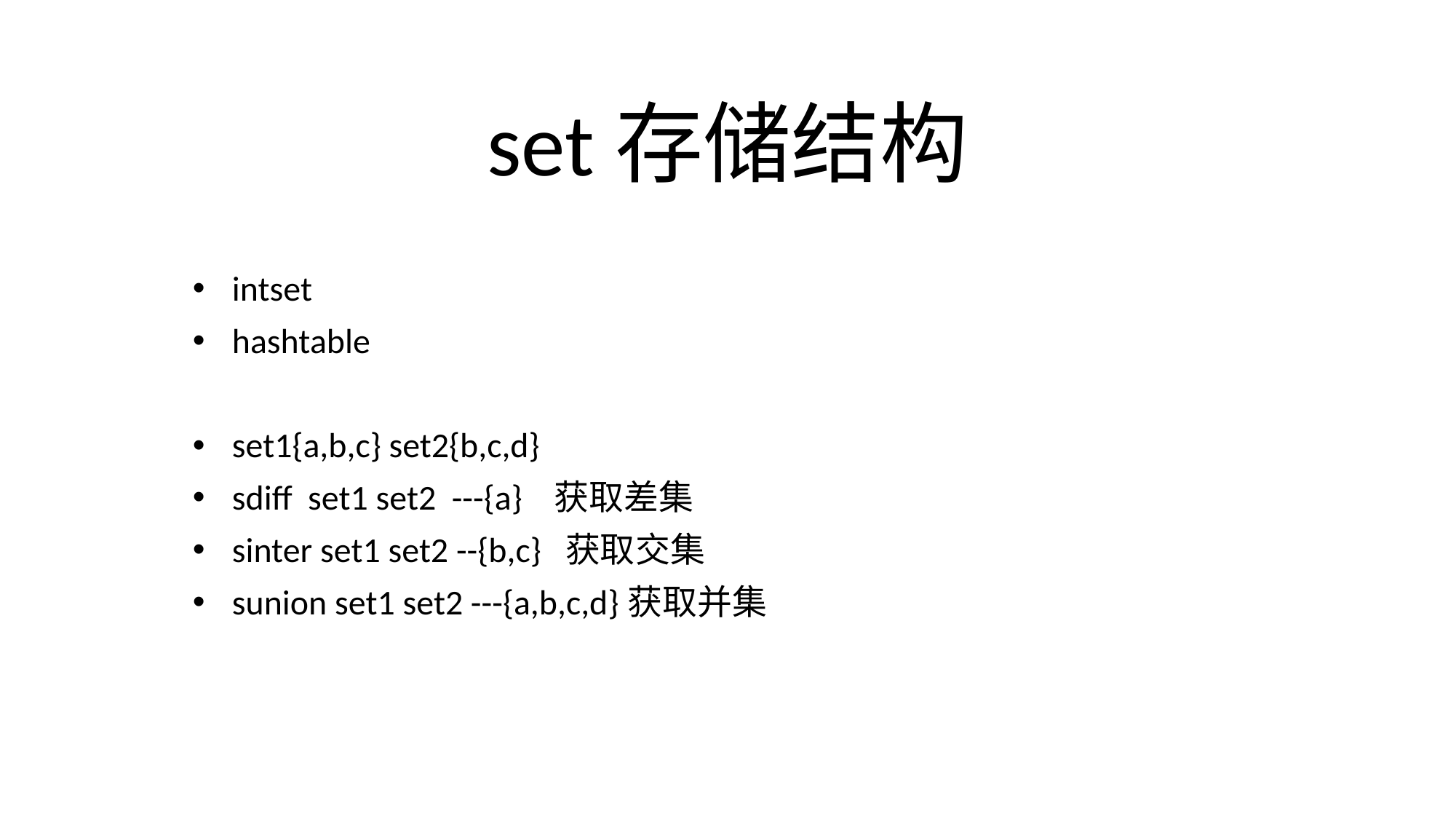

# set存储结构
intset
hashtable

set1{a,b,c} set2{b,c,d}
sdiff  set1 set2  ---{a}   获取差集
sinter set1 set2 --{b,c}  获取交集
sunion set1 set2 ---{a,b,c,d}获取并集